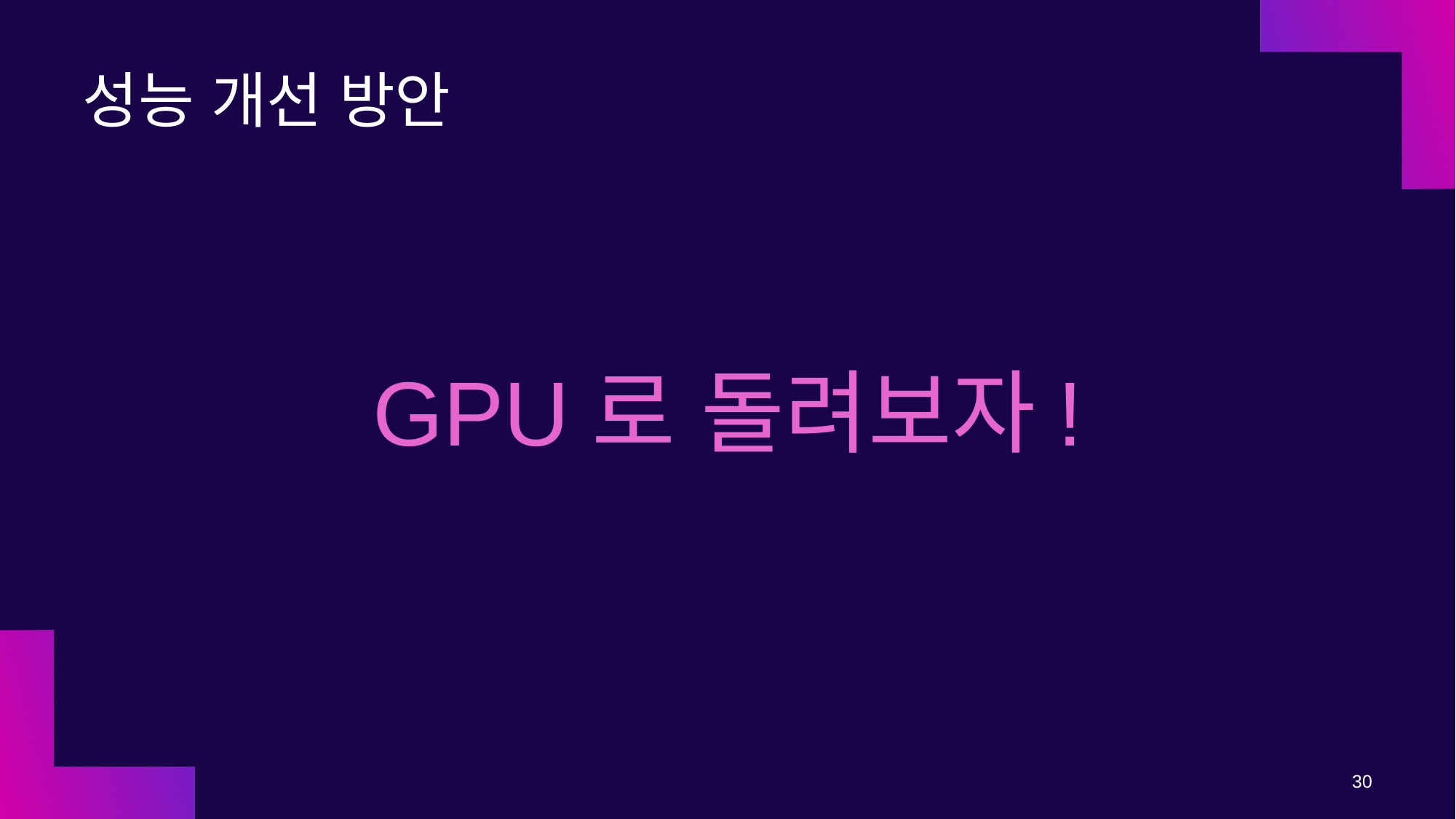

성능 개선 방안
# GPU로 돌려보자!
30